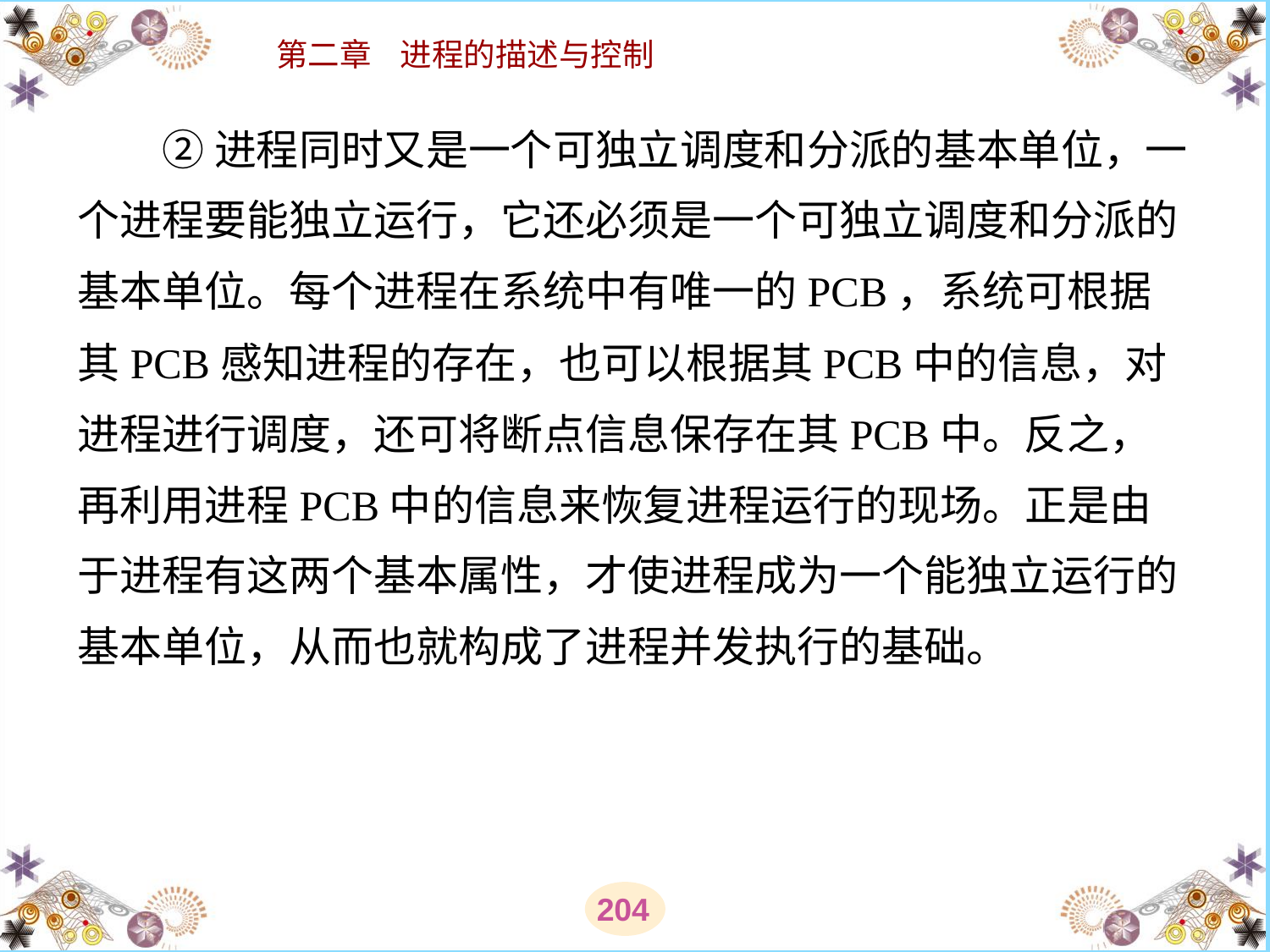

# ② 进程同时又是一个可独立调度和分派的基本单位，一个进程要能独立运行，它还必须是一个可独立调度和分派的基本单位。每个进程在系统中有唯一的PCB，系统可根据其PCB感知进程的存在，也可以根据其PCB中的信息，对进程进行调度，还可将断点信息保存在其PCB中。反之，再利用进程PCB中的信息来恢复进程运行的现场。正是由于进程有这两个基本属性，才使进程成为一个能独立运行的基本单位，从而也就构成了进程并发执行的基础。